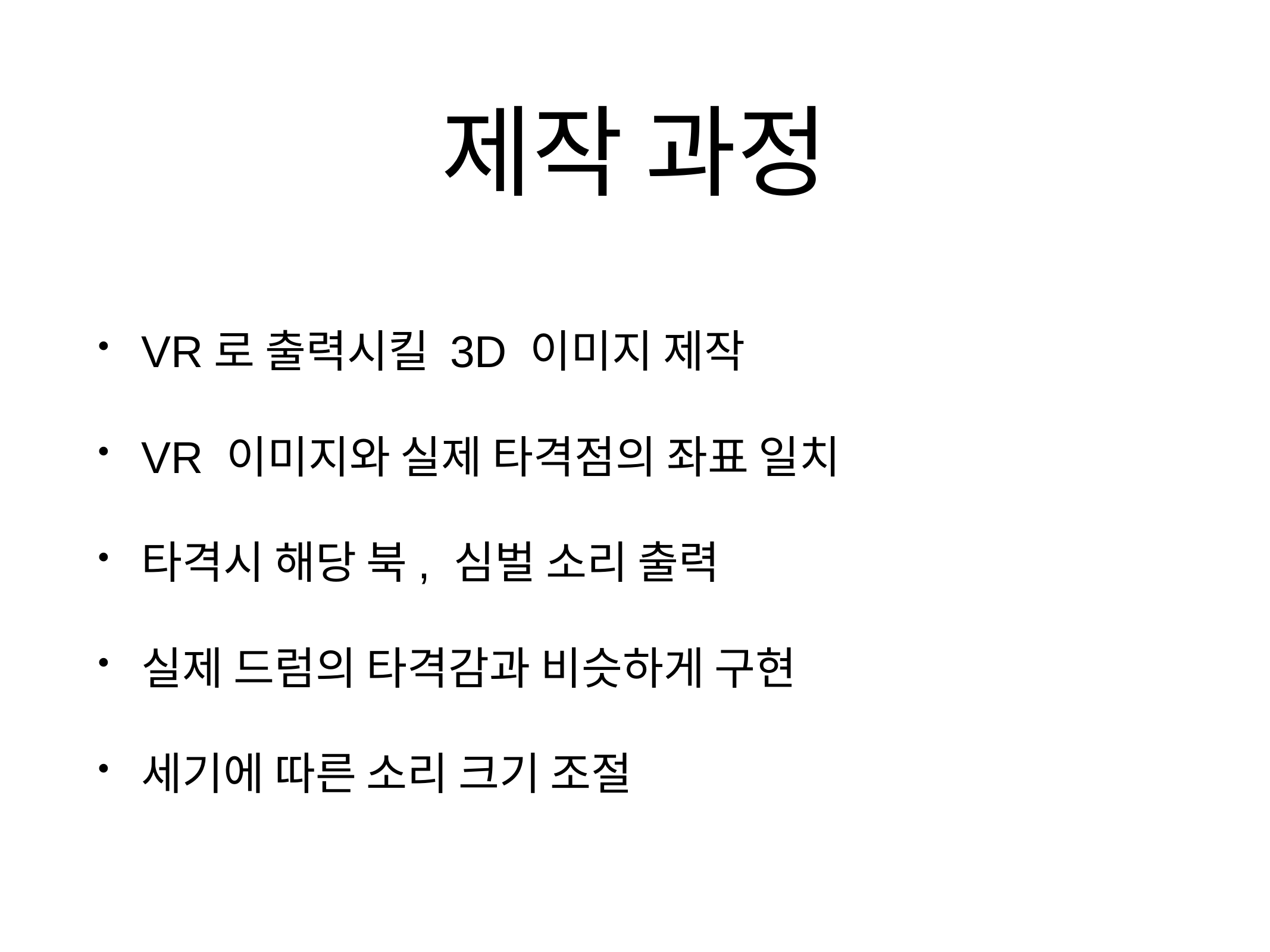

# 제작 과정
VR로 출력시킬 3D 이미지 제작
VR 이미지와 실제 타격점의 좌표 일치
타격시 해당 북, 심벌 소리 출력
실제 드럼의 타격감과 비슷하게 구현
세기에 따른 소리 크기 조절